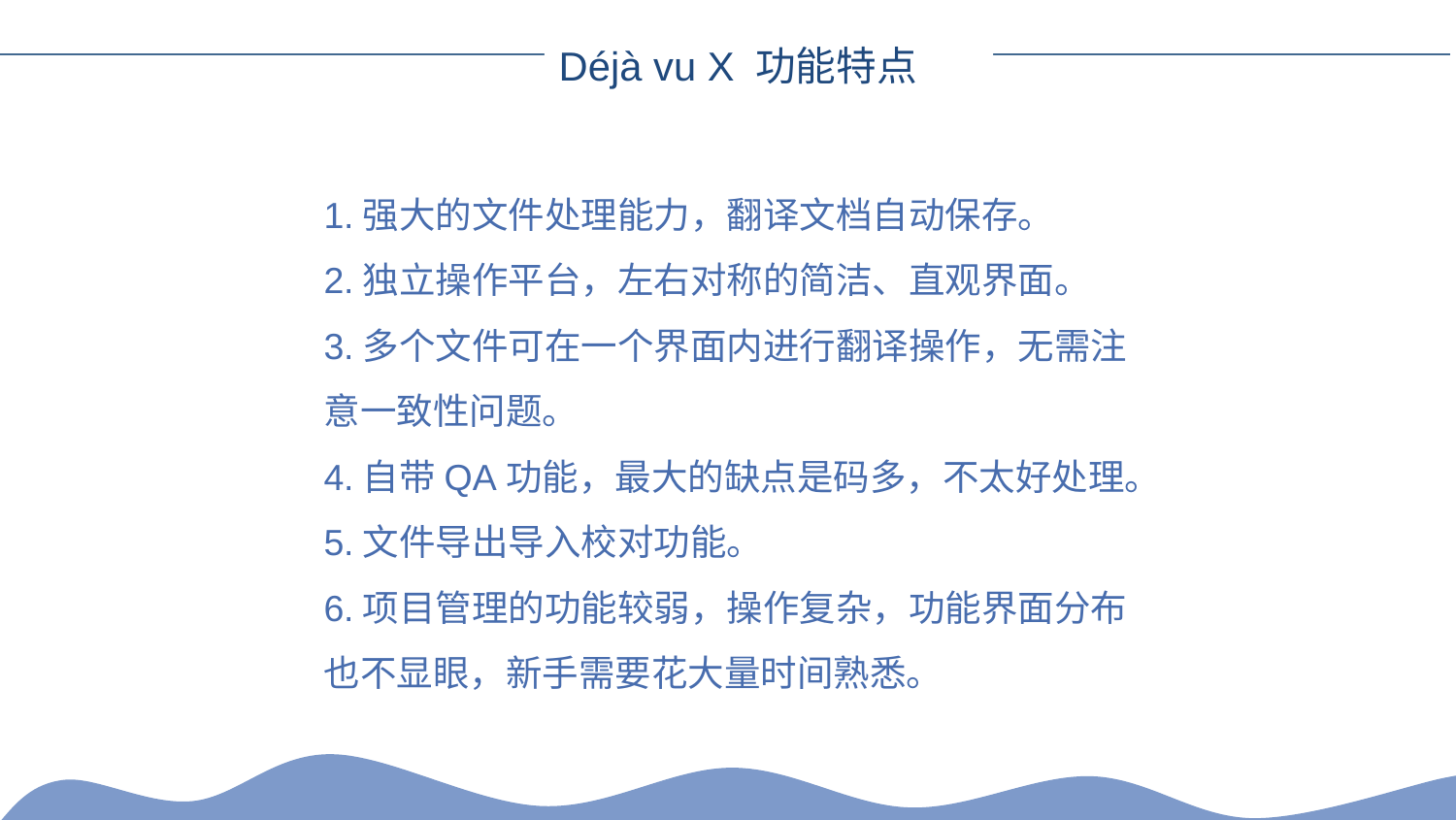

Déjà vu X 功能特点
1.强大的文件处理能力，翻译文档自动保存。
2.独立操作平台，左右对称的简洁、直观界面。
3.多个文件可在一个界面内进行翻译操作，无需注意一致性问题。
4.自带QA功能，最大的缺点是码多，不太好处理。
5.文件导出导入校对功能。
6.项目管理的功能较弱，操作复杂，功能界面分布也不显眼，新手需要花大量时间熟悉。
单击编辑标题
单击编辑标题